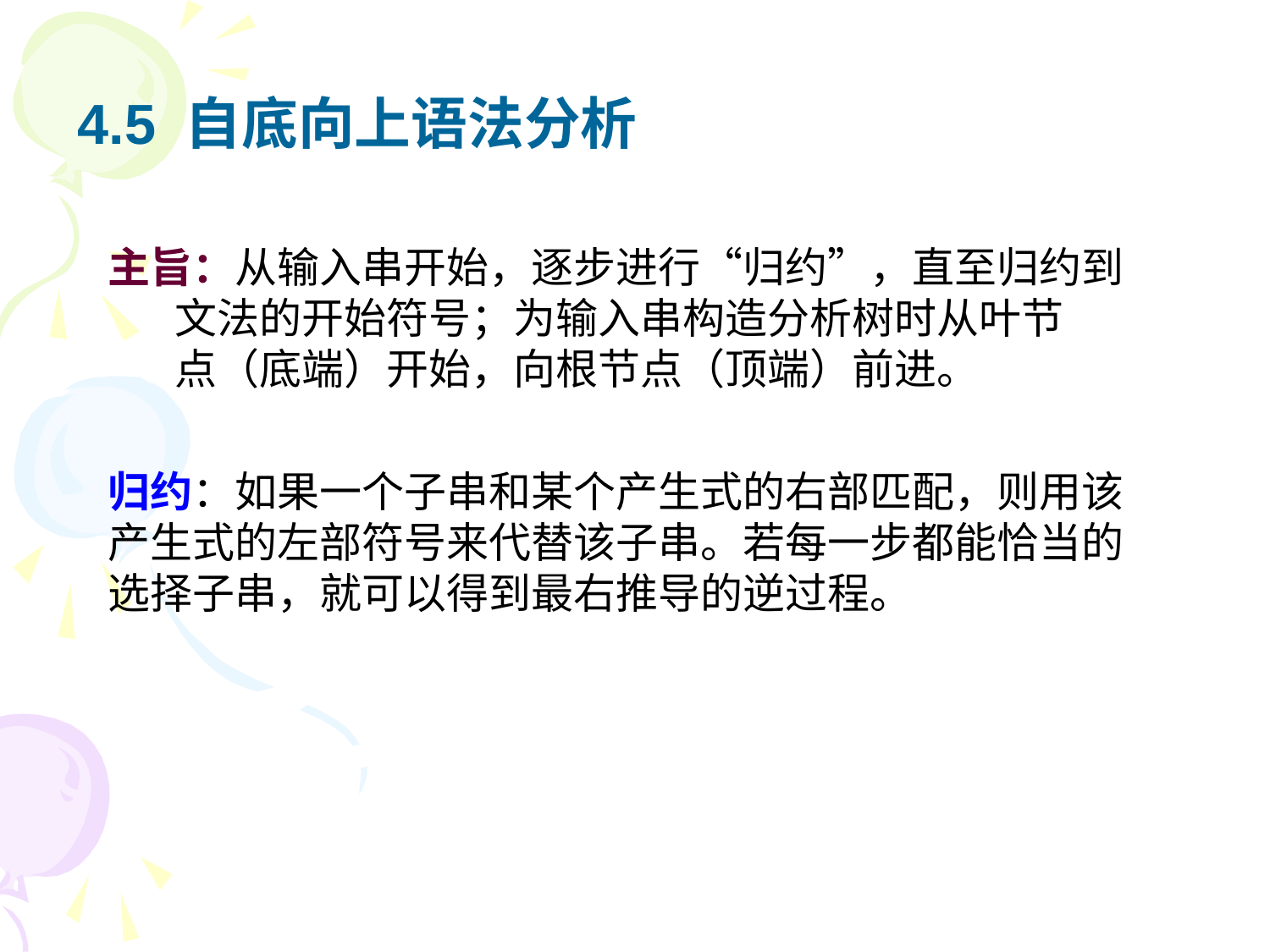

# 4.5 自底向上语法分析
主旨：从输入串开始，逐步进行“归约”，直至归约到
      文法的开始符号；为输入串构造分析树时从叶节
      点（底端）开始，向根节点（顶端）前进。

归约：如果一个子串和某个产生式的右部匹配，则用该产生式的左部符号来代替该子串。若每一步都能恰当的选择子串，就可以得到最右推导的逆过程。

106